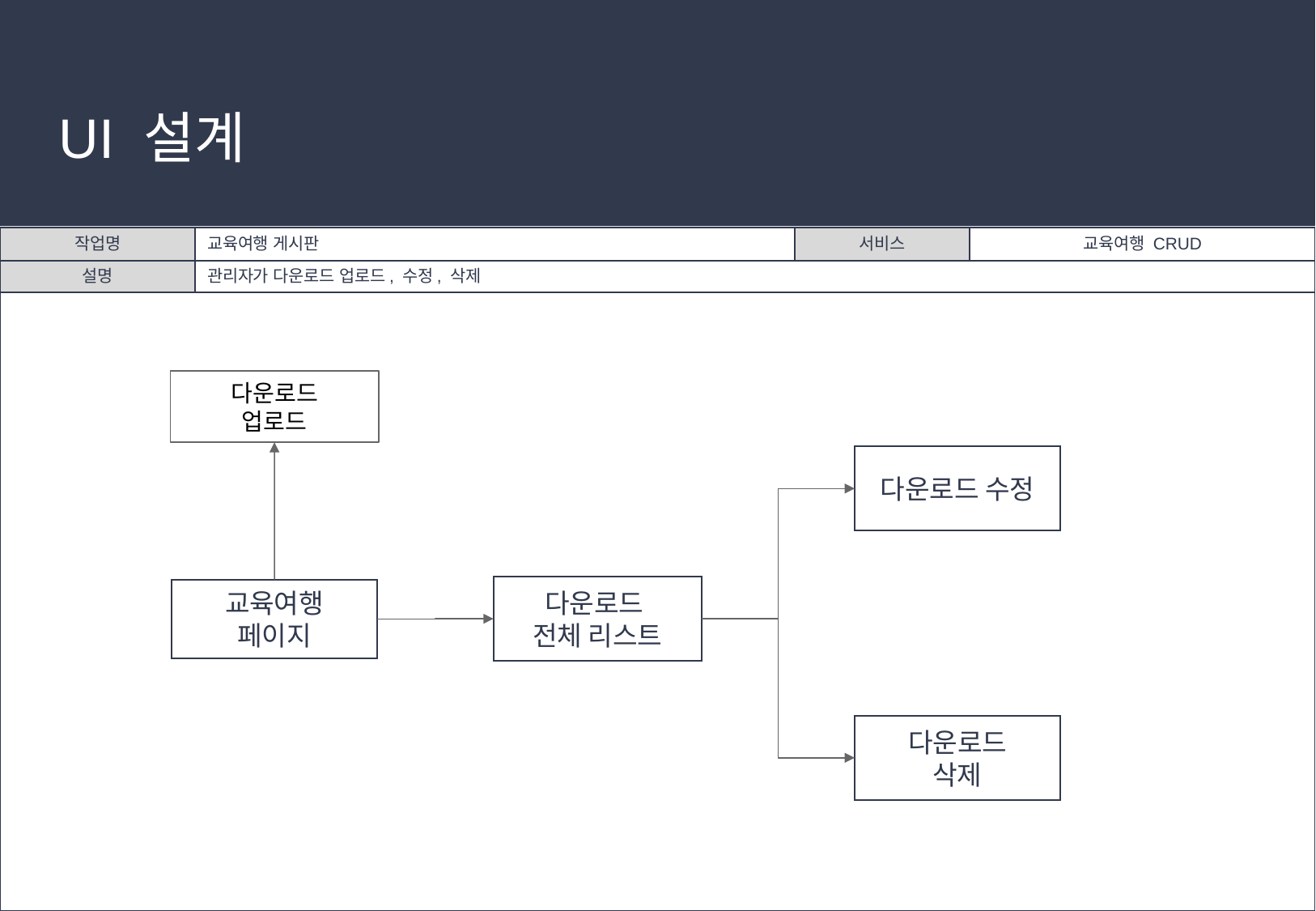

# UI 설계
| 작업명 | 교육여행 게시판 | 서비스 | 교육여행 CRUD |
| --- | --- | --- | --- |
| 설명 | 관리자가 다운로드 업로드, 수정, 삭제 |  |  |
|  |  |  |  |
다운로드
업로드
다운로드 수정
다운로드
전체 리스트
교육여행
페이지
다운로드
삭제